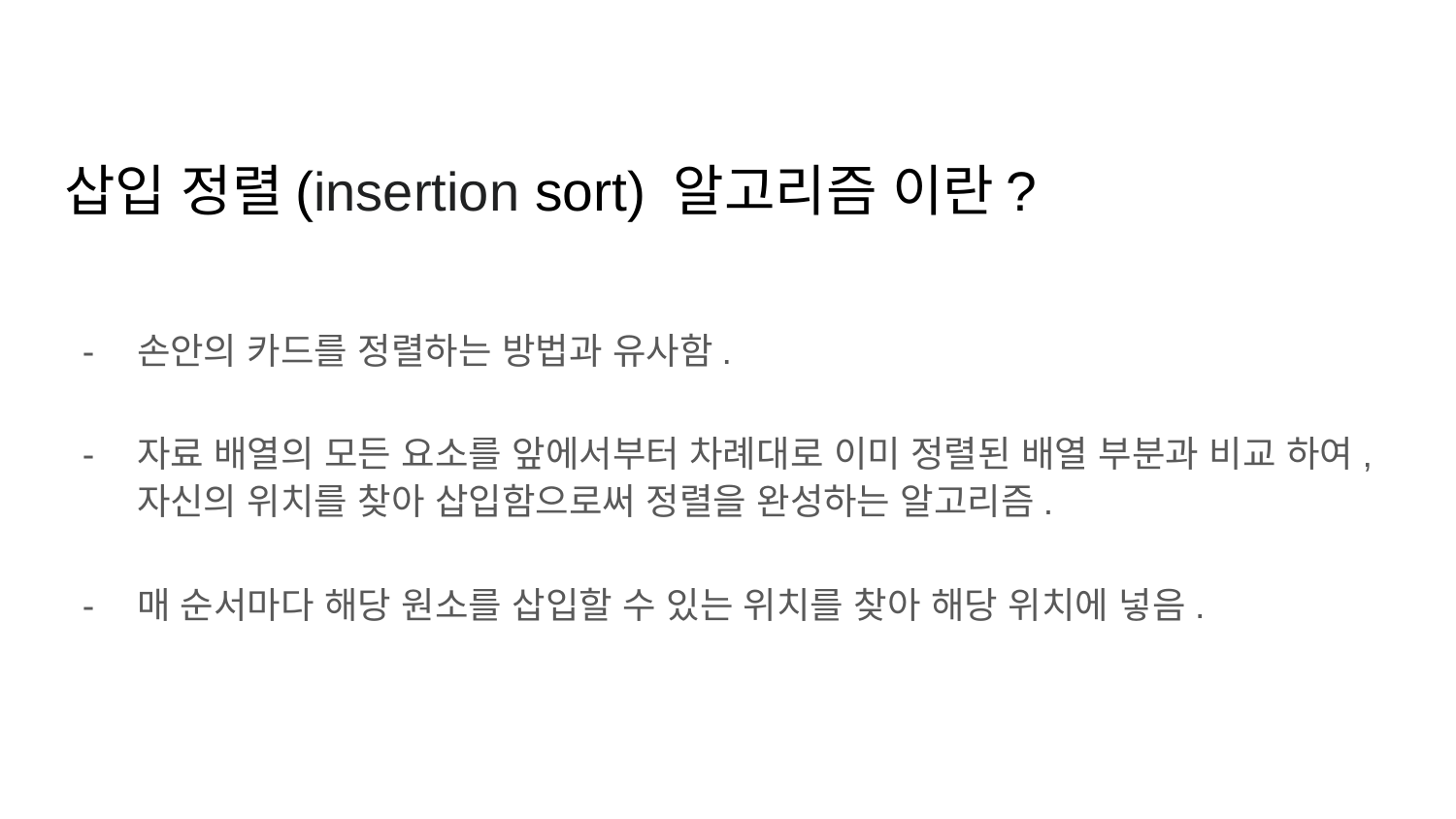

# 삽입 정렬(insertion sort) 알고리즘 이란?
손안의 카드를 정렬하는 방법과 유사함.

자료 배열의 모든 요소를 앞에서부터 차례대로 이미 정렬된 배열 부분과 비교 하여, 자신의 위치를 찾아 삽입함으로써 정렬을 완성하는 알고리즘.

매 순서마다 해당 원소를 삽입할 수 있는 위치를 찾아 해당 위치에 넣음.